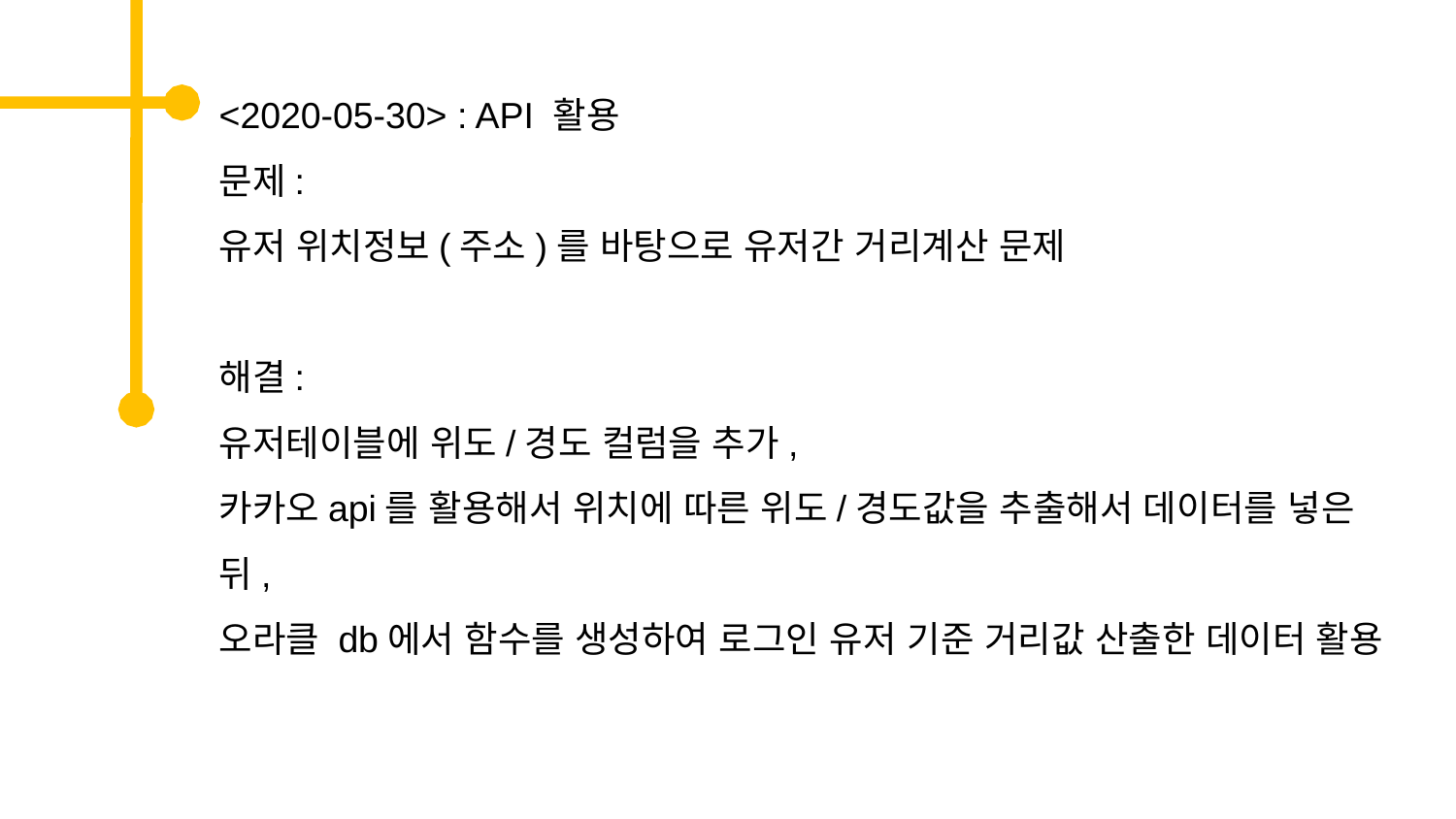

<2020-05-30> : API 활용
문제:
유저 위치정보(주소)를 바탕으로 유저간 거리계산 문제

해결:
유저테이블에 위도/경도 컬럼을 추가,
카카오api를 활용해서 위치에 따른 위도/경도값을 추출해서 데이터를 넣은 뒤,
오라클 db에서 함수를 생성하여 로그인 유저 기준 거리값 산출한 데이터 활용